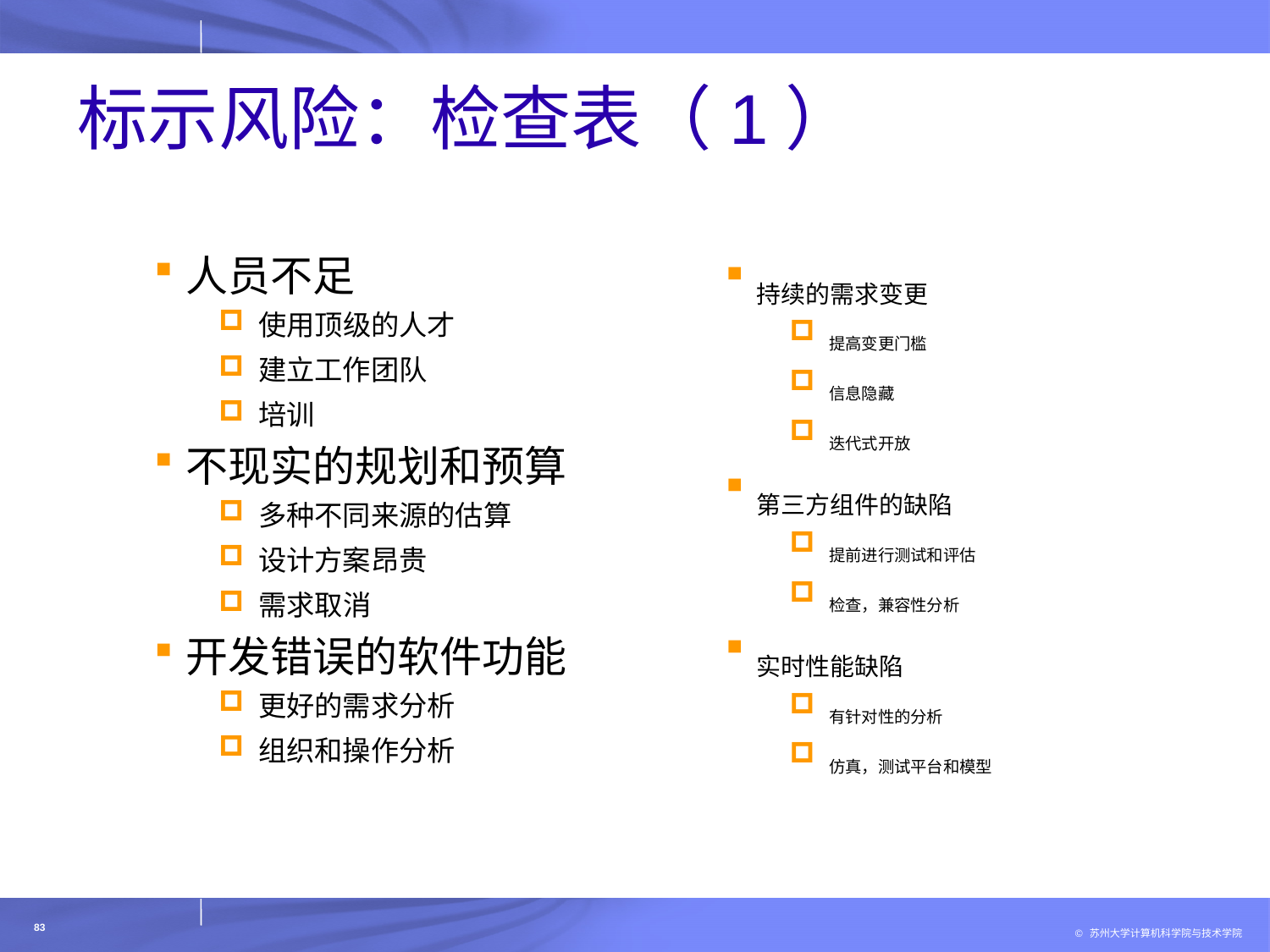

# 标示风险：检查表（1）
人员不足
使用顶级的人才
建立工作团队
培训
不现实的规划和预算
多种不同来源的估算
设计方案昂贵
需求取消
开发错误的软件功能
更好的需求分析
组织和操作分析
持续的需求变更
提高变更门槛
信息隐藏
迭代式开放
第三方组件的缺陷
提前进行测试和评估
检查，兼容性分析
实时性能缺陷
有针对性的分析
仿真，测试平台和模型

83